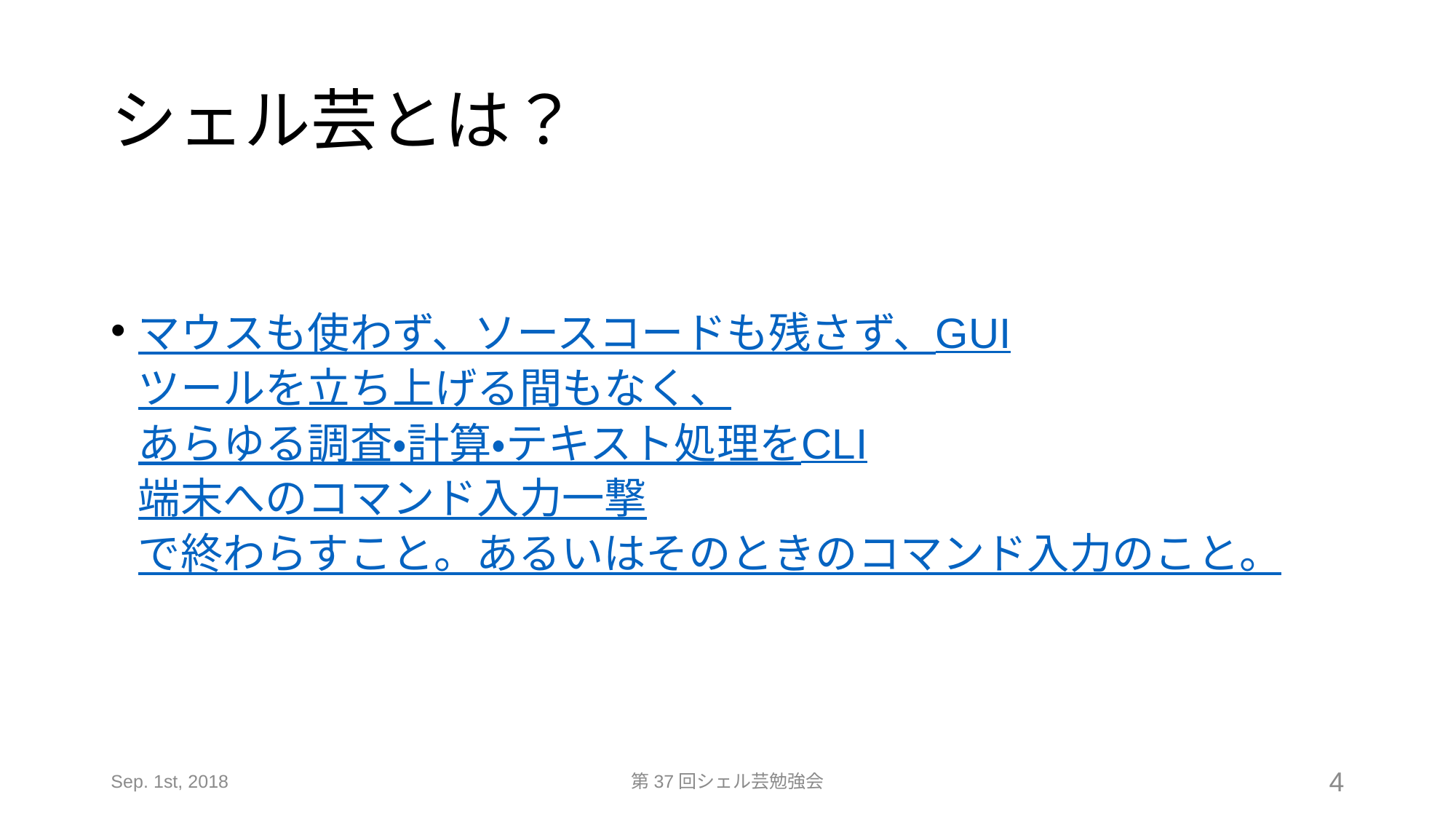

# シェル芸とは？
マウスも使わず、ソースコードも残さず、
GUIツールを立ち上げる間もなく、
あらゆる調査・計算・テキスト処理を
CLI端末へのコマンド入力一撃
で終わらすこと。あるいはそのときのコマンド入力のこと。
Sep. 1st, 2018
第37回シェル芸勉強会
4